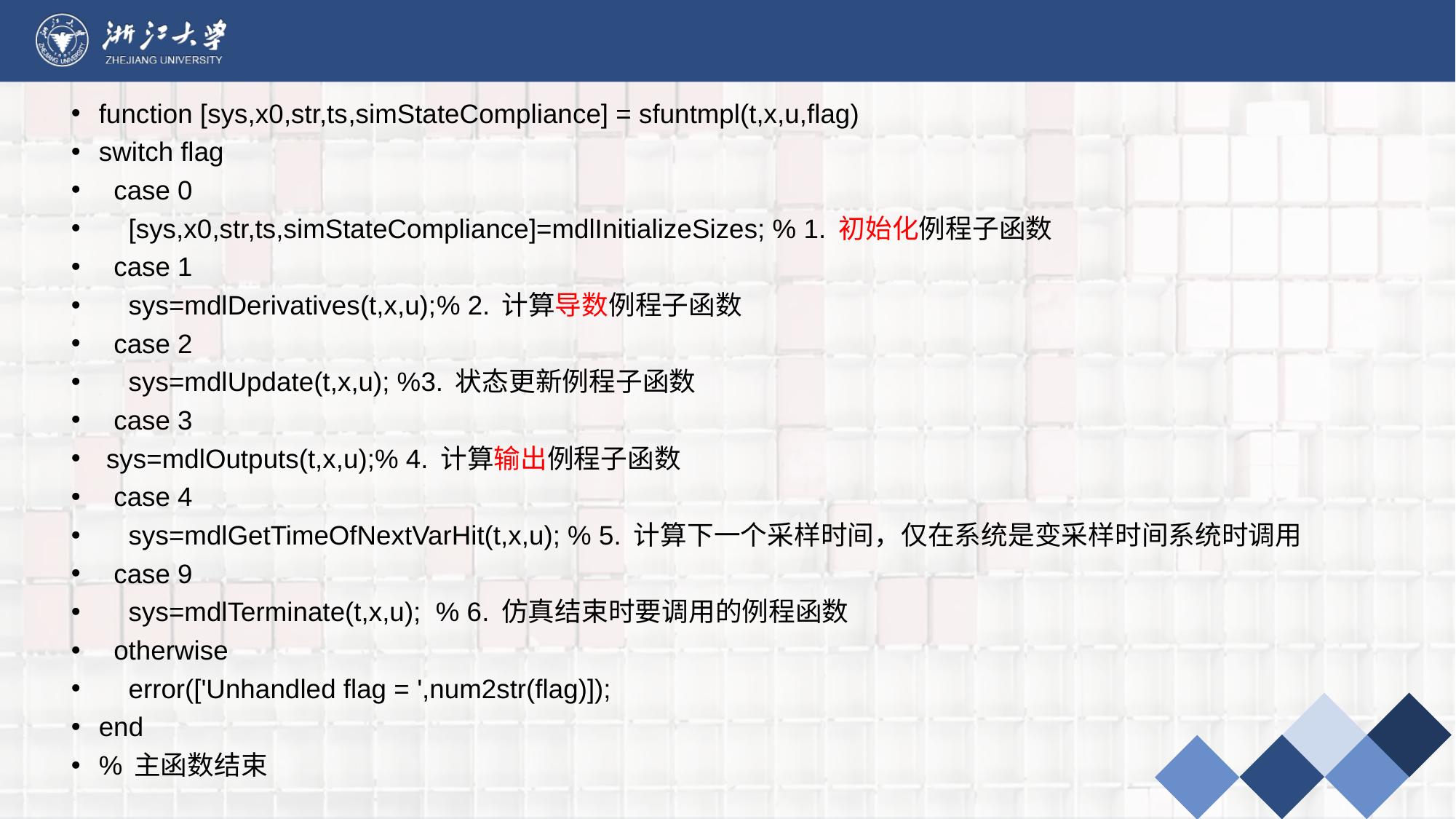

function [sys,x0,str,ts,simStateCompliance] = sfuntmpl(t,x,u,flag)
switch flag
  case 0
    [sys,x0,str,ts,simStateCompliance]=mdlInitializeSizes; % 1. 初始化例程子函数
  case 1
    sys=mdlDerivatives(t,x,u);% 2. 计算导数例程子函数
  case 2
    sys=mdlUpdate(t,x,u); %3. 状态更新例程子函数
  case 3
 sys=mdlOutputs(t,x,u);% 4. 计算输出例程子函数
  case 4
    sys=mdlGetTimeOfNextVarHit(t,x,u); % 5. 计算下一个采样时间，仅在系统是变采样时间系统时调用
  case 9
    sys=mdlTerminate(t,x,u);  % 6. 仿真结束时要调用的例程函数
  otherwise
    error(['Unhandled flag = ',num2str(flag)]);
end
% 主函数结束